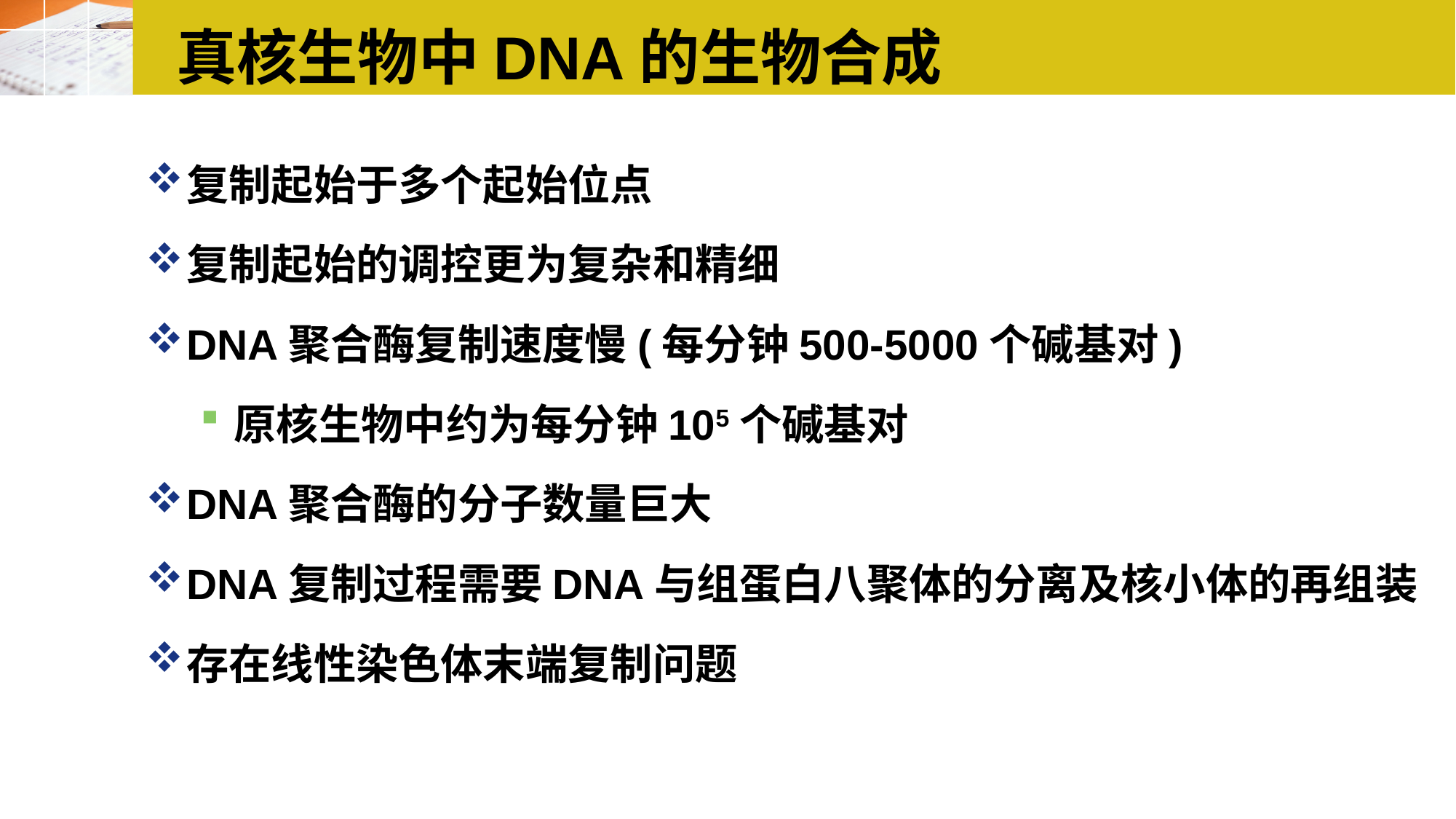

# 真核生物中DNA的生物合成
复制起始于多个起始位点
复制起始的调控更为复杂和精细
DNA聚合酶复制速度慢(每分钟500-5000个碱基对)
原核生物中约为每分钟105个碱基对
DNA聚合酶的分子数量巨大
DNA复制过程需要DNA与组蛋白八聚体的分离及核小体的再组装
存在线性染色体末端复制问题